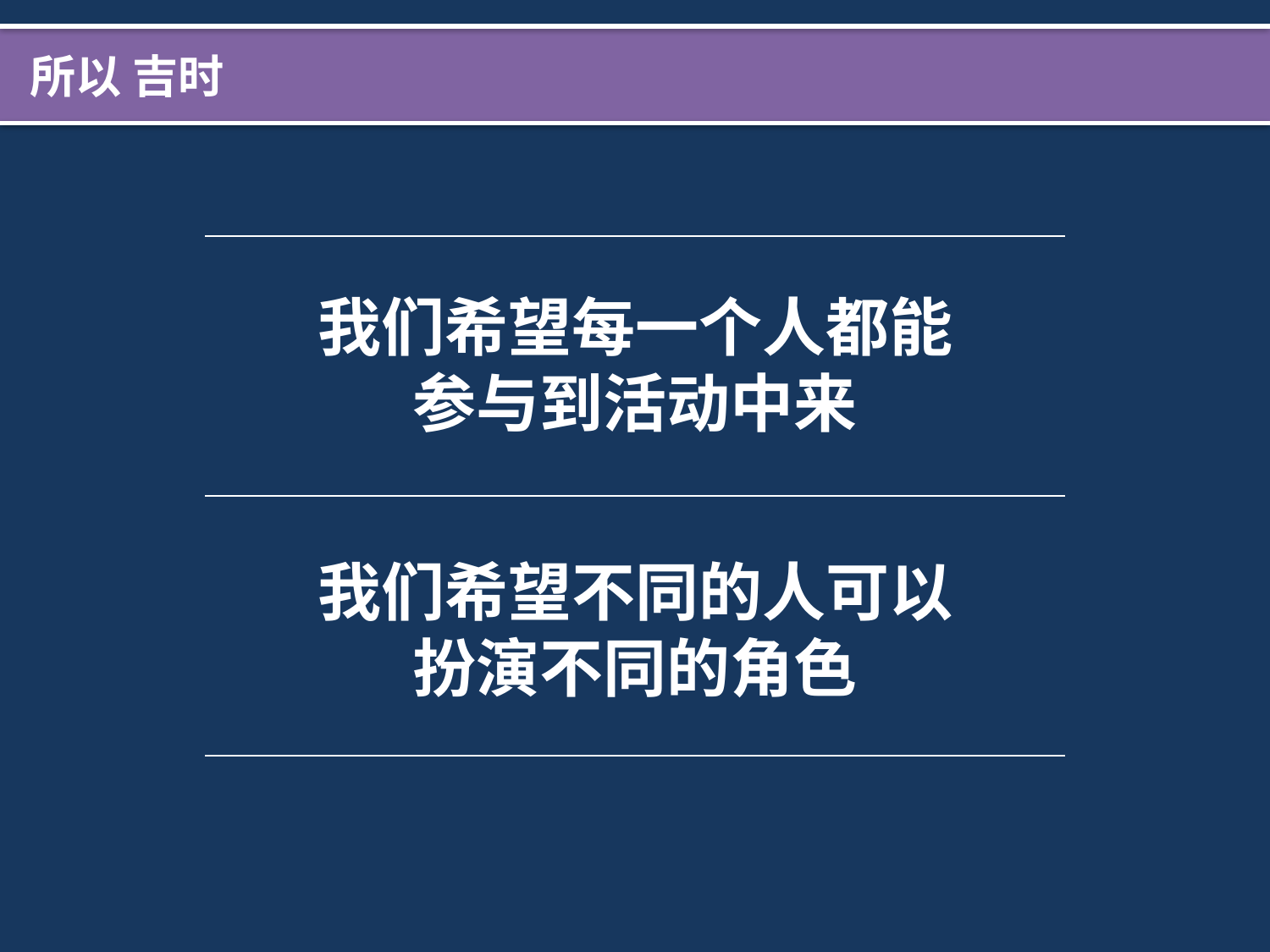

所以 吉时
我们希望每一个人都能参与到活动中来
我们希望不同的人可以扮演不同的角色